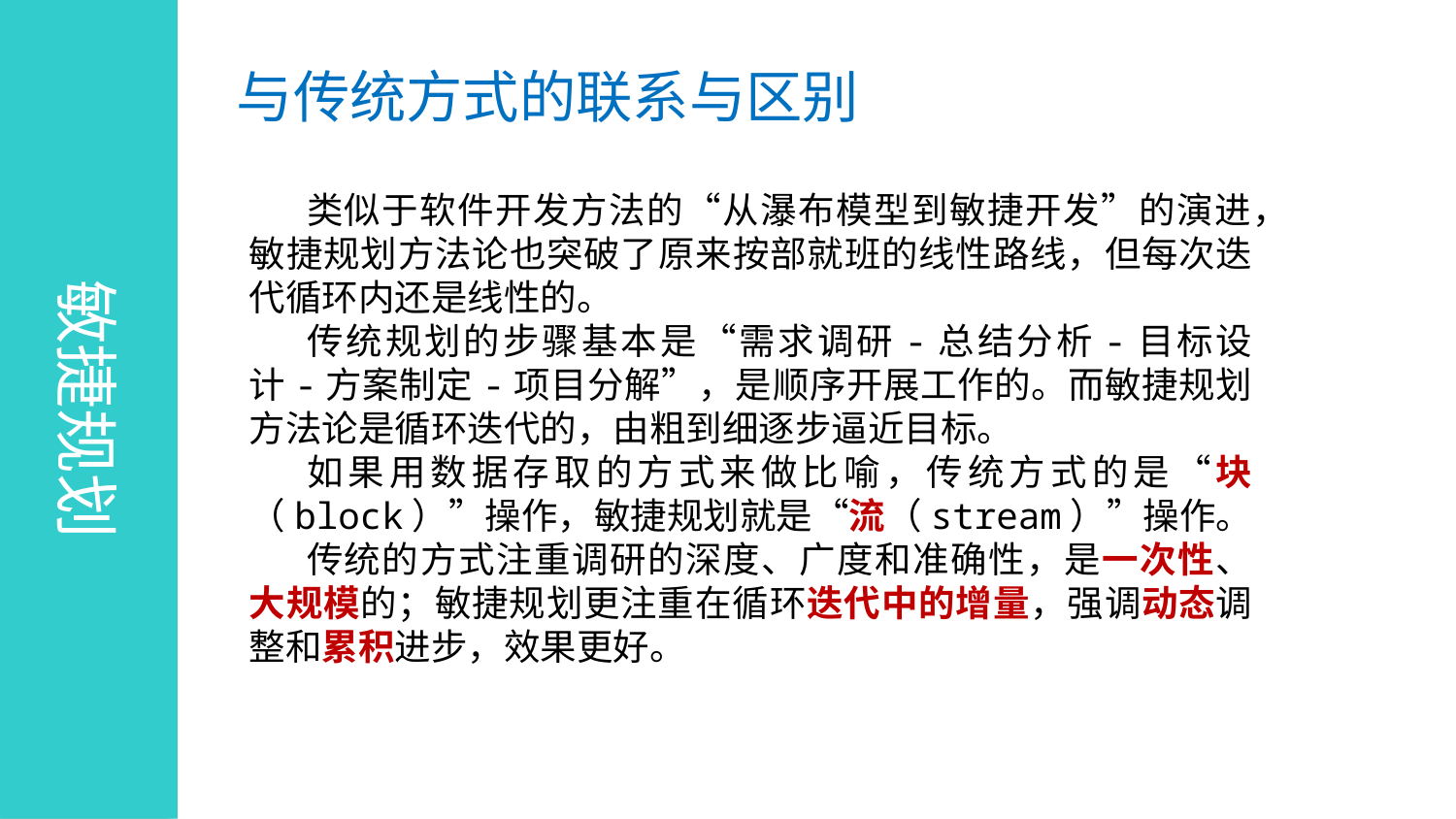

敏捷规划
与传统方式的联系与区别
类似于软件开发方法的“从瀑布模型到敏捷开发”的演进，敏捷规划方法论也突破了原来按部就班的线性路线，但每次迭代循环内还是线性的。
传统规划的步骤基本是“需求调研-总结分析-目标设计-方案制定-项目分解”，是顺序开展工作的。而敏捷规划方法论是循环迭代的，由粗到细逐步逼近目标。
如果用数据存取的方式来做比喻，传统方式的是“块（block）”操作，敏捷规划就是“流（stream）”操作。
传统的方式注重调研的深度、广度和准确性，是一次性、大规模的；敏捷规划更注重在循环迭代中的增量，强调动态调整和累积进步，效果更好。